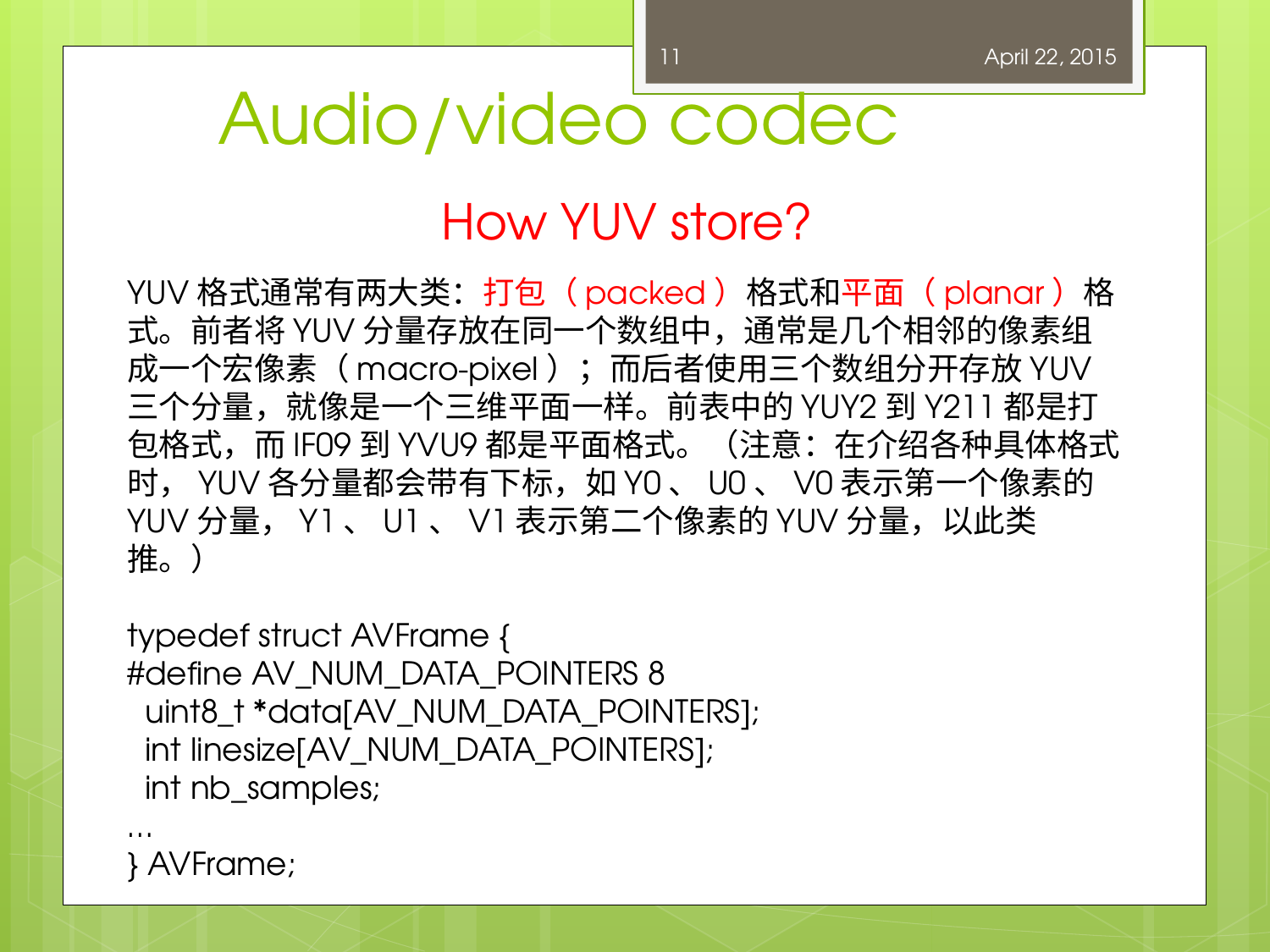

11
April 22, 2015
# Audio/video codec
         How YUV store?
YUV格式通常有两大类：打包（packed）格式和平面（planar）格式。前者将YUV分量存放在同一个数组中，通常是几个相邻的像素组成一个宏像素（macro-pixel）；而后者使用三个数组分开存放YUV三个分量，就像是一个三维平面一样。前表中的YUY2到Y211都是打包格式，而IF09到YVU9都是平面格式。（注意：在介绍各种具体格式时，YUV各分量都会带有下标，如Y0、U0、V0表示第一个像素的YUV分量，Y1、U1、V1表示第二个像素的YUV分量，以此类推。）

typedef struct AVFrame {
#define AV_NUM_DATA_POINTERS 8
  uint8_t *data[AV_NUM_DATA_POINTERS];
  int linesize[AV_NUM_DATA_POINTERS];
  int nb_samples;
…
} AVFrame;